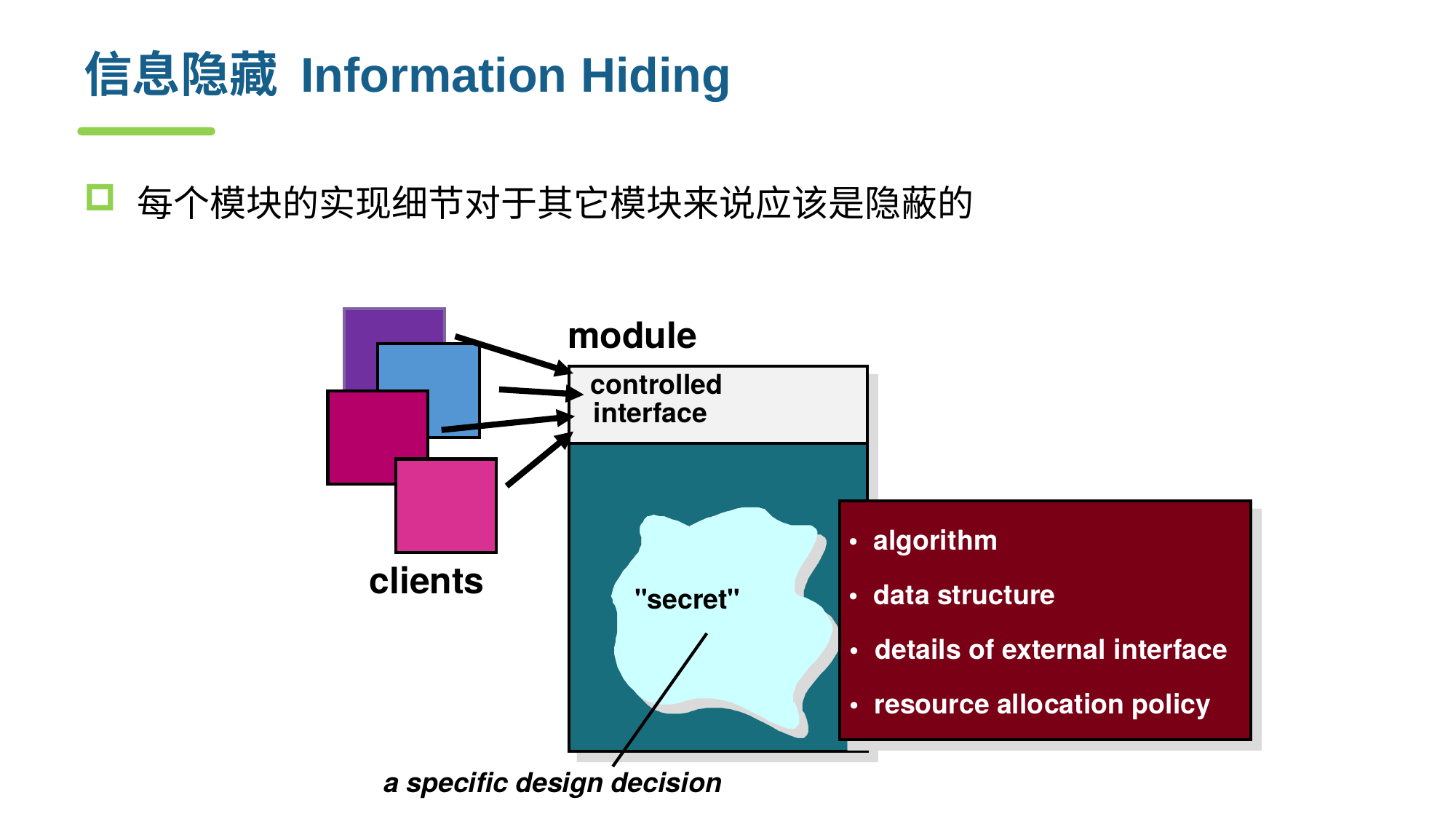

# 信息隐藏 Information Hiding
每个模块的实现细节对于其它模块来说应该是隐蔽的

module

controlled

interface

•  algorithm

clients
•  data structure

"secret"

•  details of external interface

•  resource allocation policy
a specific design decision
14